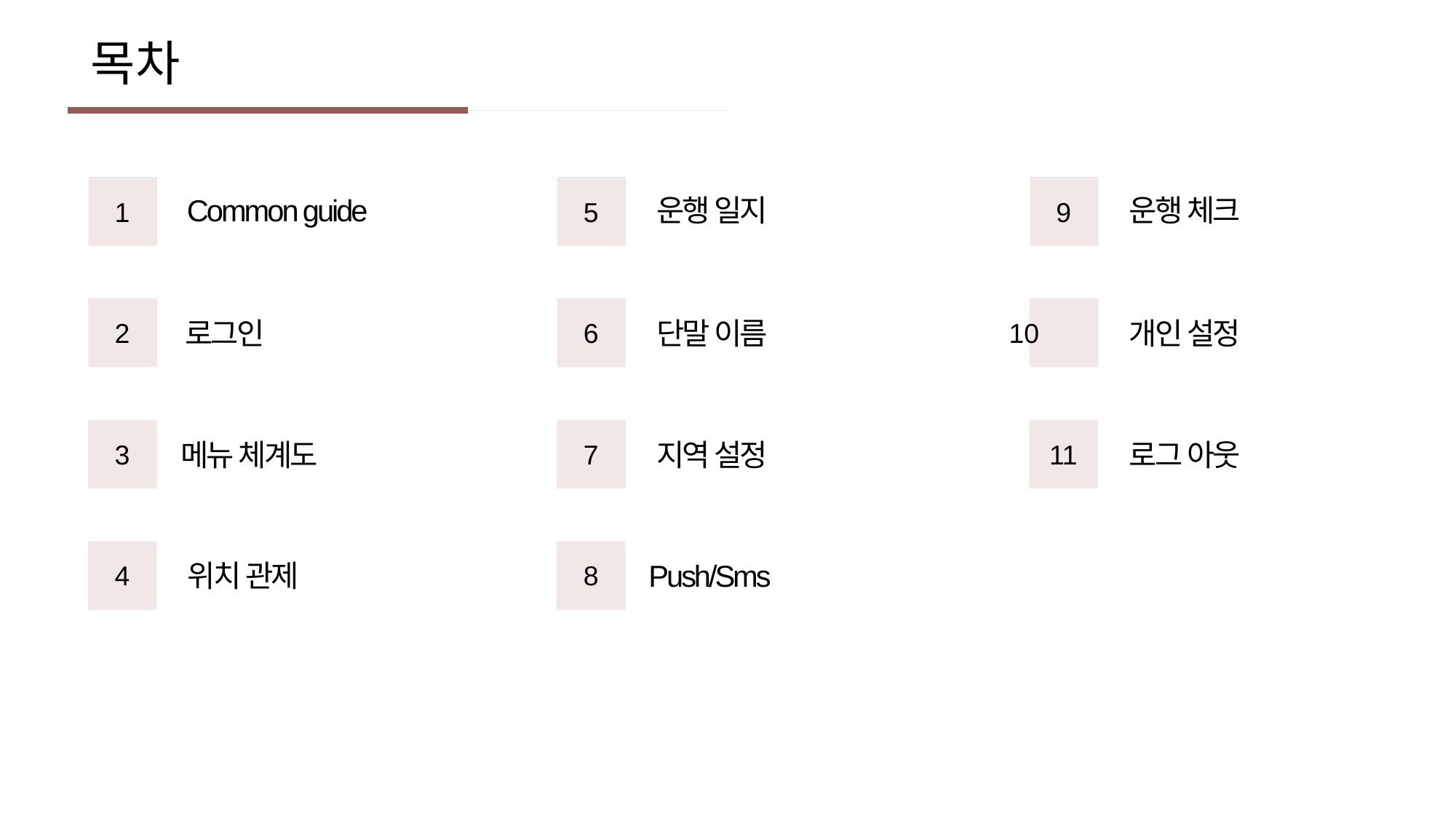

목차

Common guide
운행 일지
운행 체크
1
5
9

로그인
단말 이름
개인 설정
2
6
10

메뉴 체계도
지역 설정
로그 아웃
3
7
11

위치 관제
Push/Sms
4
8